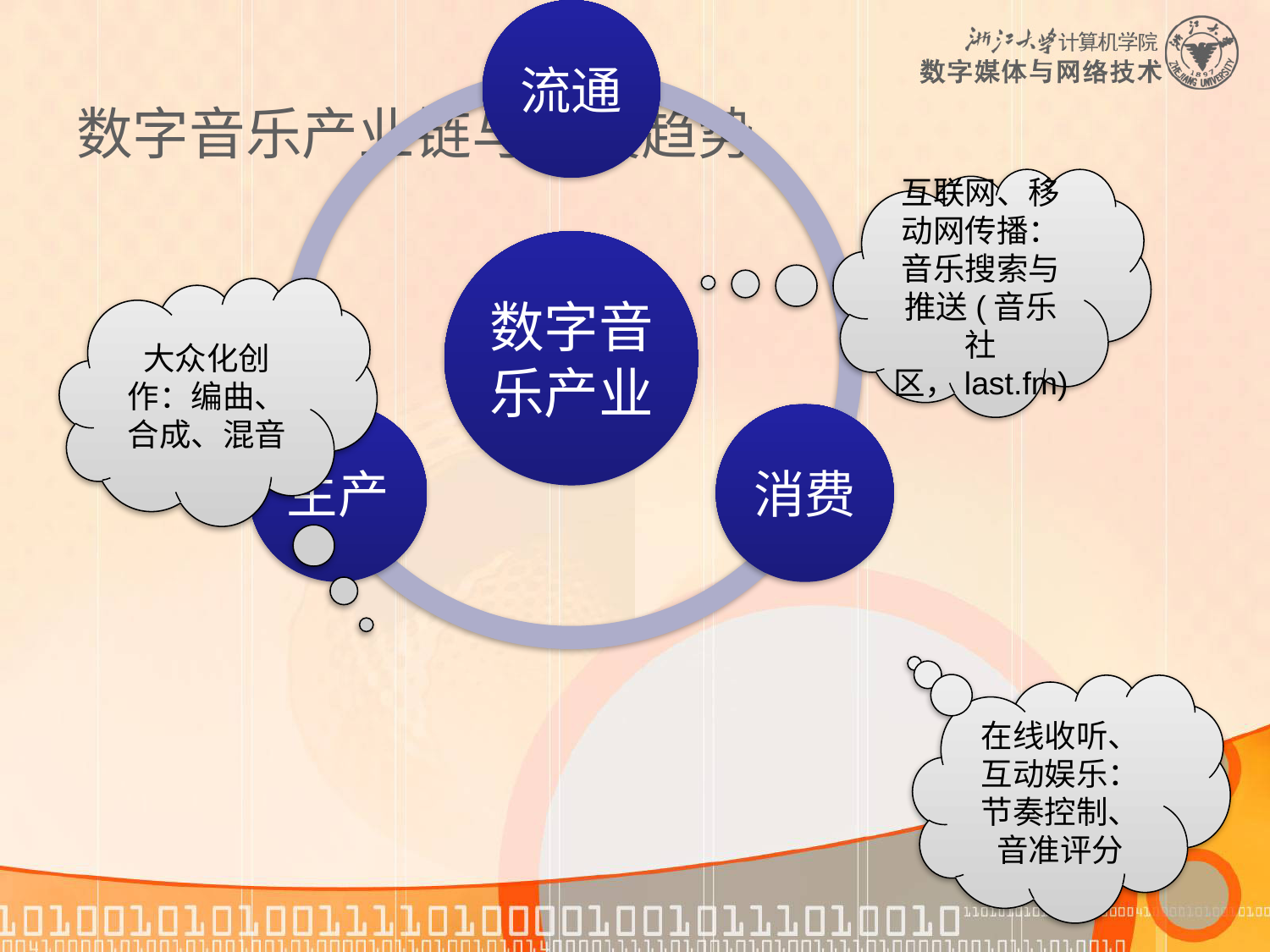

# 数字音乐产业链与发展趋势
互联网、移动网传播：音乐搜索与推送(音乐社区，last.fm)
数字音乐产业
流通
消费
生产
大众化创作：编曲、合成、混音
在线收听、互动娱乐：节奏控制、音准评分